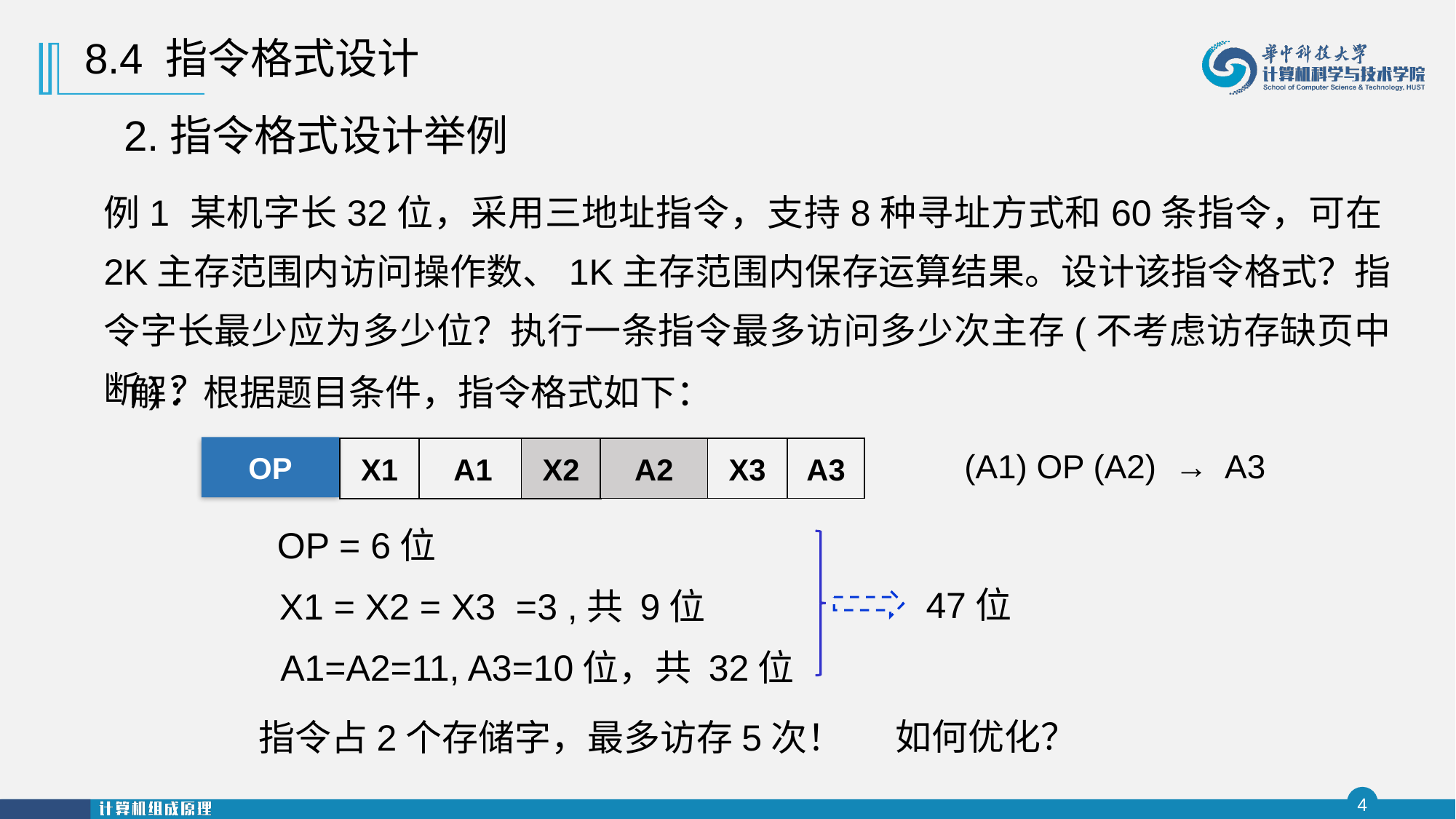

8.4 指令格式设计
2.指令格式设计举例
例1 某机字长32位，采用三地址指令，支持8种寻址方式和60条指令，可在2K主存范围内访问操作数、1K主存范围内保存运算结果。设计该指令格式？指令字长最少应为多少位？执行一条指令最多访问多少次主存(不考虑访存缺页中断)？
解：根据题目条件，指令格式如下：
OP
A2
X3
A3
X1
X2
A1
(A1) OP (A2)  →  A3
OP = 6位

X1 = X2 = X3  =3 ,共 9位
47位

A1=A2=11, A3=10位，共 32位
如何优化？
指令占2个存储字，最多访存5次！